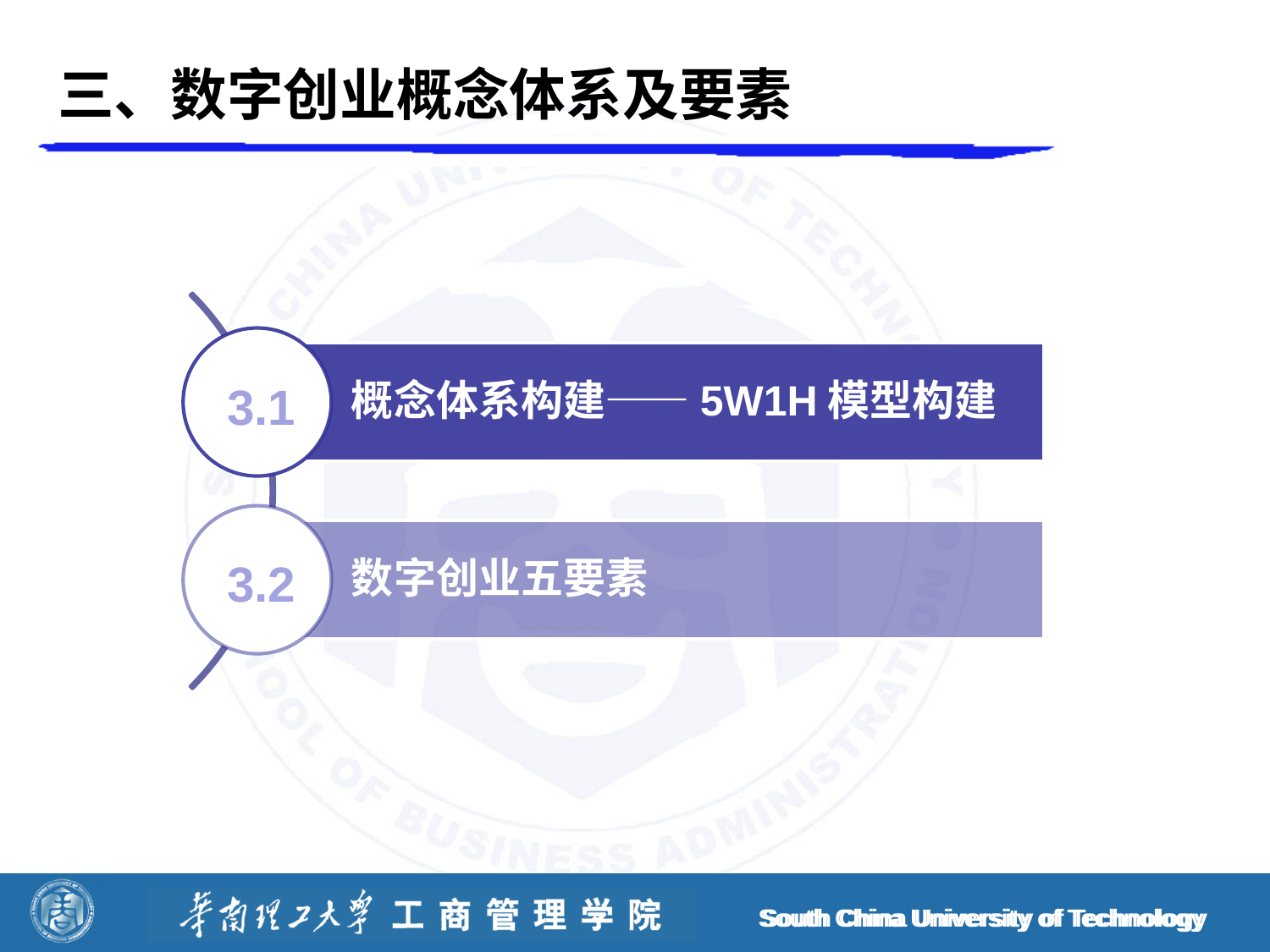

# 三、数字创业概念体系及要素
概念体系构建——5W1H模型构建
数字创业五要素
3.1
3.2
South China University of Technology
South China University of Technology